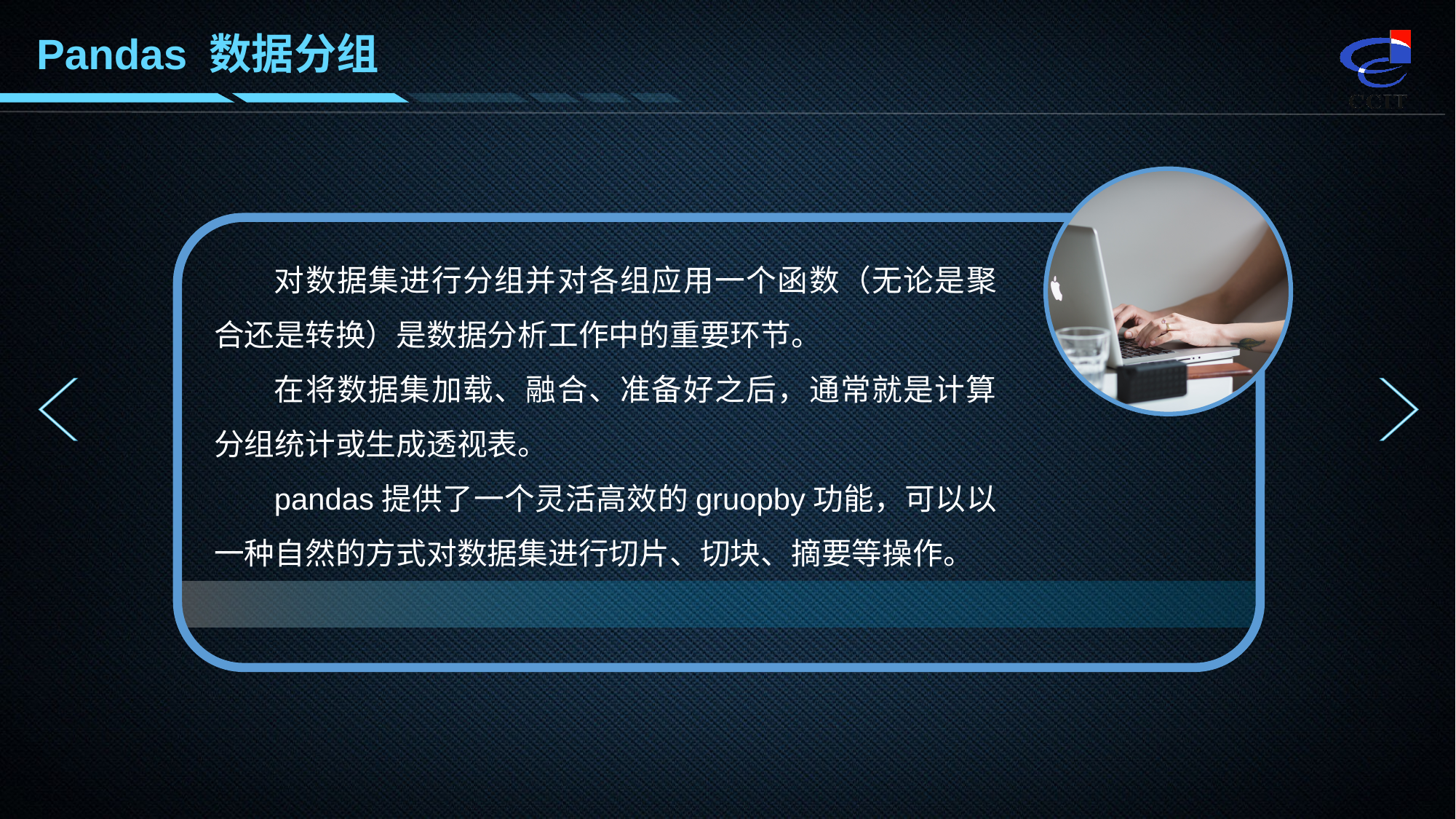

Pandas 数据分组

对数据集进行分组并对各组应用一个函数（无论是聚合还是转换）是数据分析工作中的重要环节。
在将数据集加载、融合、准备好之后，通常就是计算分组统计或生成透视表。
pandas提供了一个灵活高效的gruopby功能，可以以一种自然的方式对数据集进行切片、切块、摘要等操作。